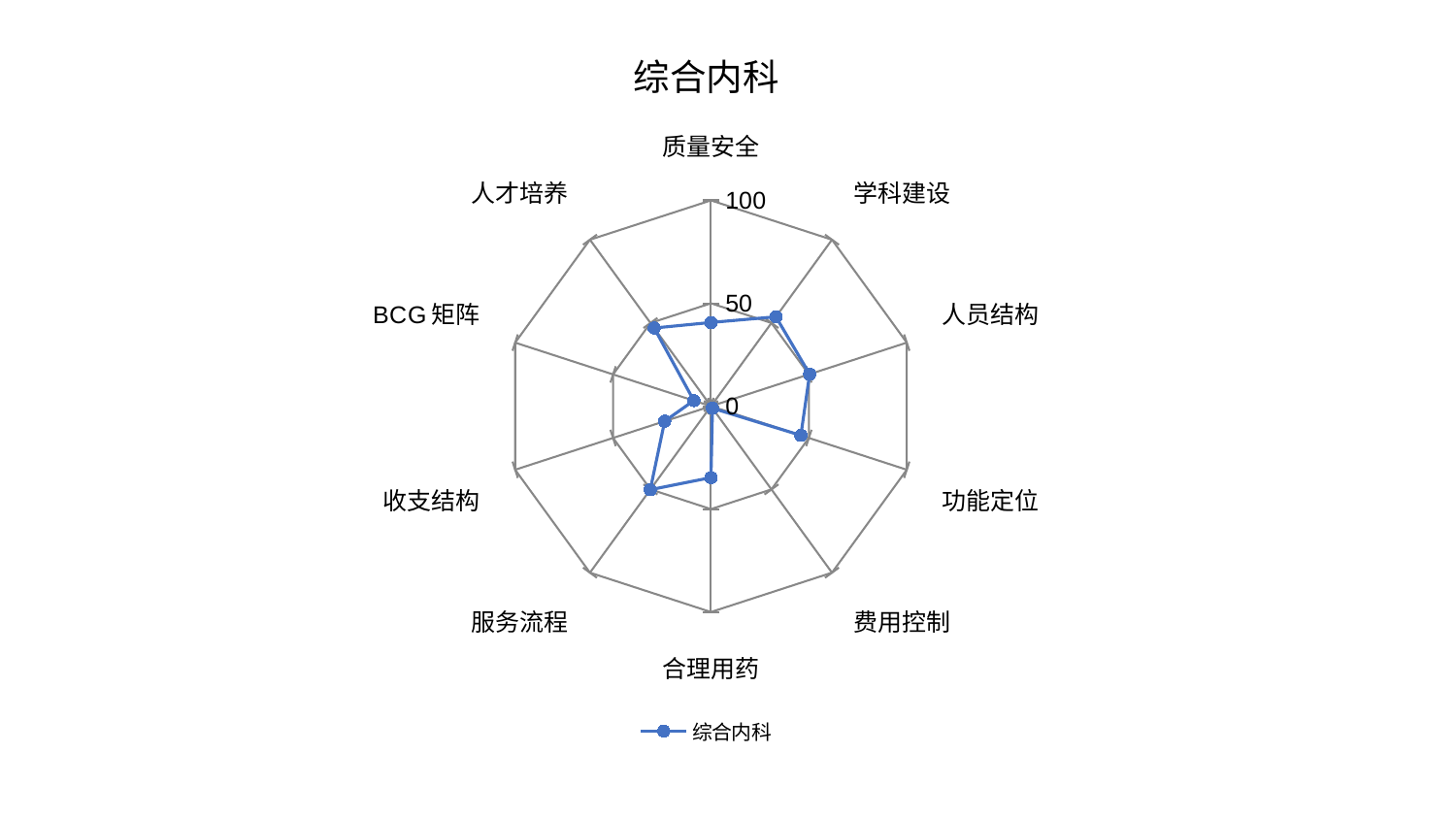

### Chart: 综合内科

| Category | 综合内科 |
|---|---|
| 质量安全 | 40.69130485745192 |
| 学科建设 | 53.708885131646404 |
| 人员结构 | 50.39998824544508 |
| 功能定位 | 45.905778109722824 |
| 费用控制 | 1.232503563807275 |
| 合理用药 | 34.709190900565055 |
| 服务流程 | 50.166652396087606 |
| 收支结构 | 23.655678131406077 |
| BCG矩阵 | 8.75620634306597 |
| 人才培养 | 46.97086789628725 |
142